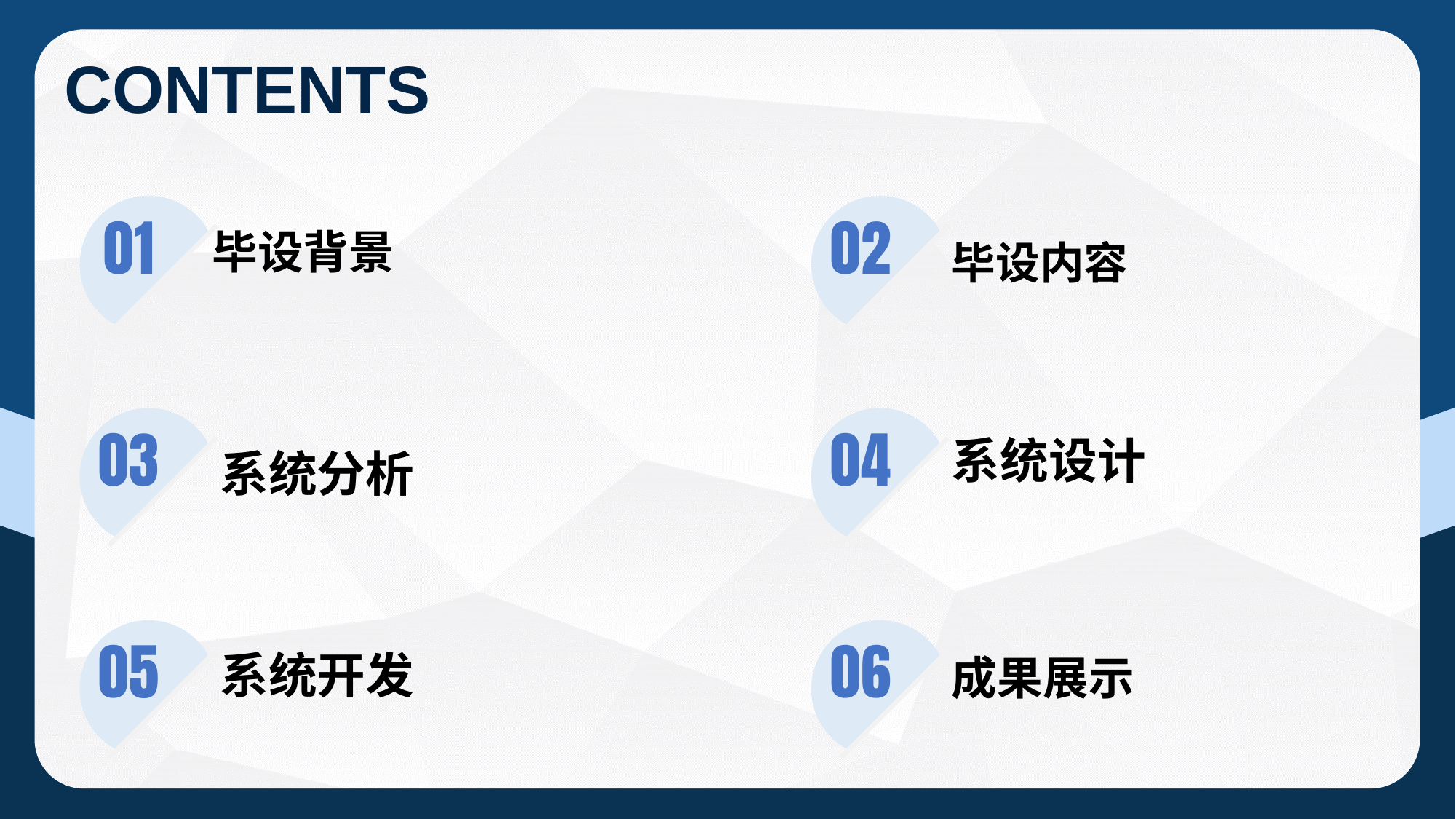

CONTENTS

0 1
毕设背景

0 2
毕设内容

0 3
系统分析

0 4
系统设计

0 5
系统开发

0 6
成果展示